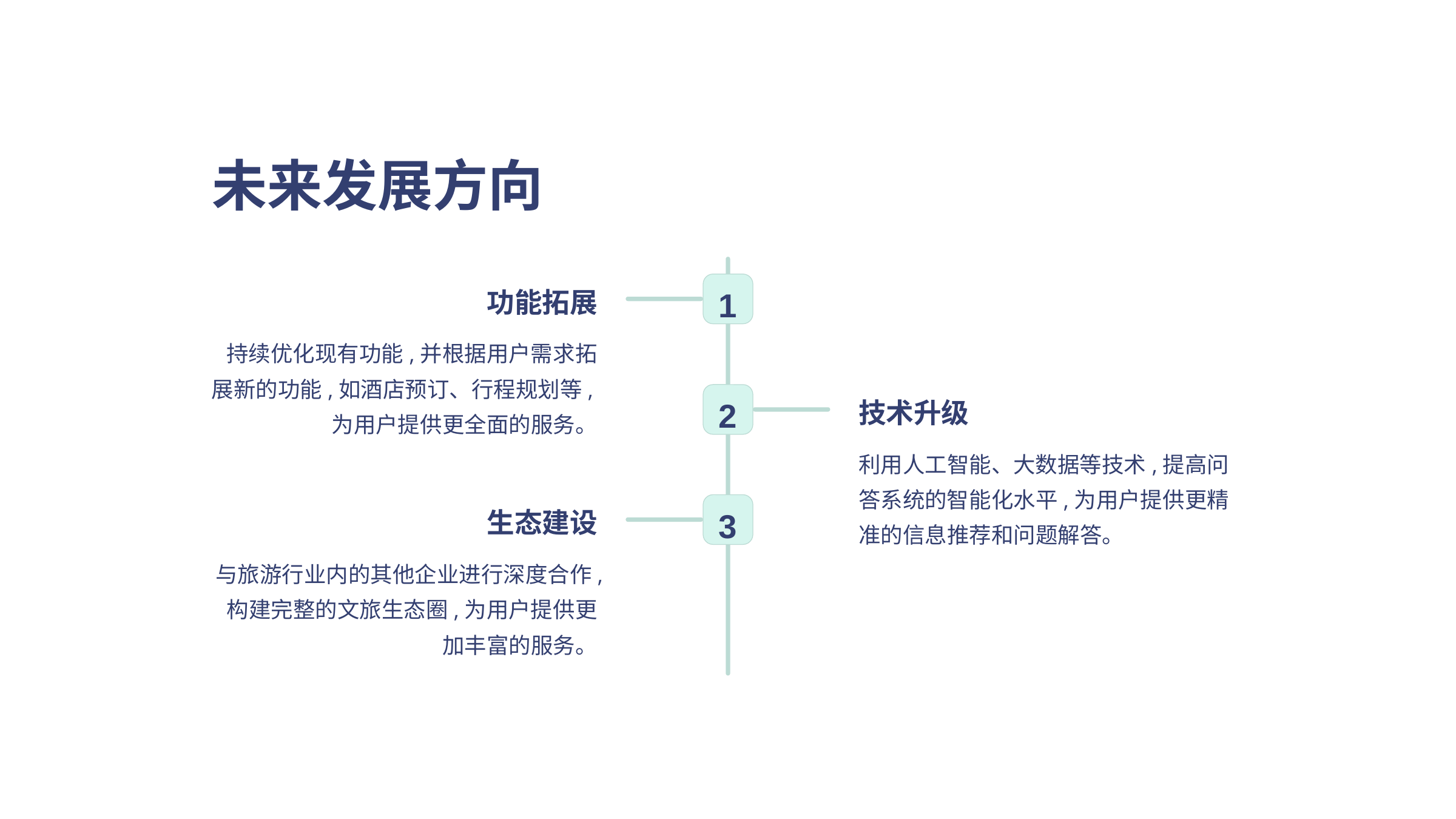

未来发展方向

1
功能拓展

持续优化现有功能,并根据用户需求拓展新的功能,如酒店预订、行程规划等,为用户提供更全面的服务。

2
技术升级

利用人工智能、大数据等技术,提高问答系统的智能化水平,为用户提供更精准的信息推荐和问题解答。

3
生态建设

与旅游行业内的其他企业进行深度合作,构建完整的文旅生态圈,为用户提供更加丰富的服务。